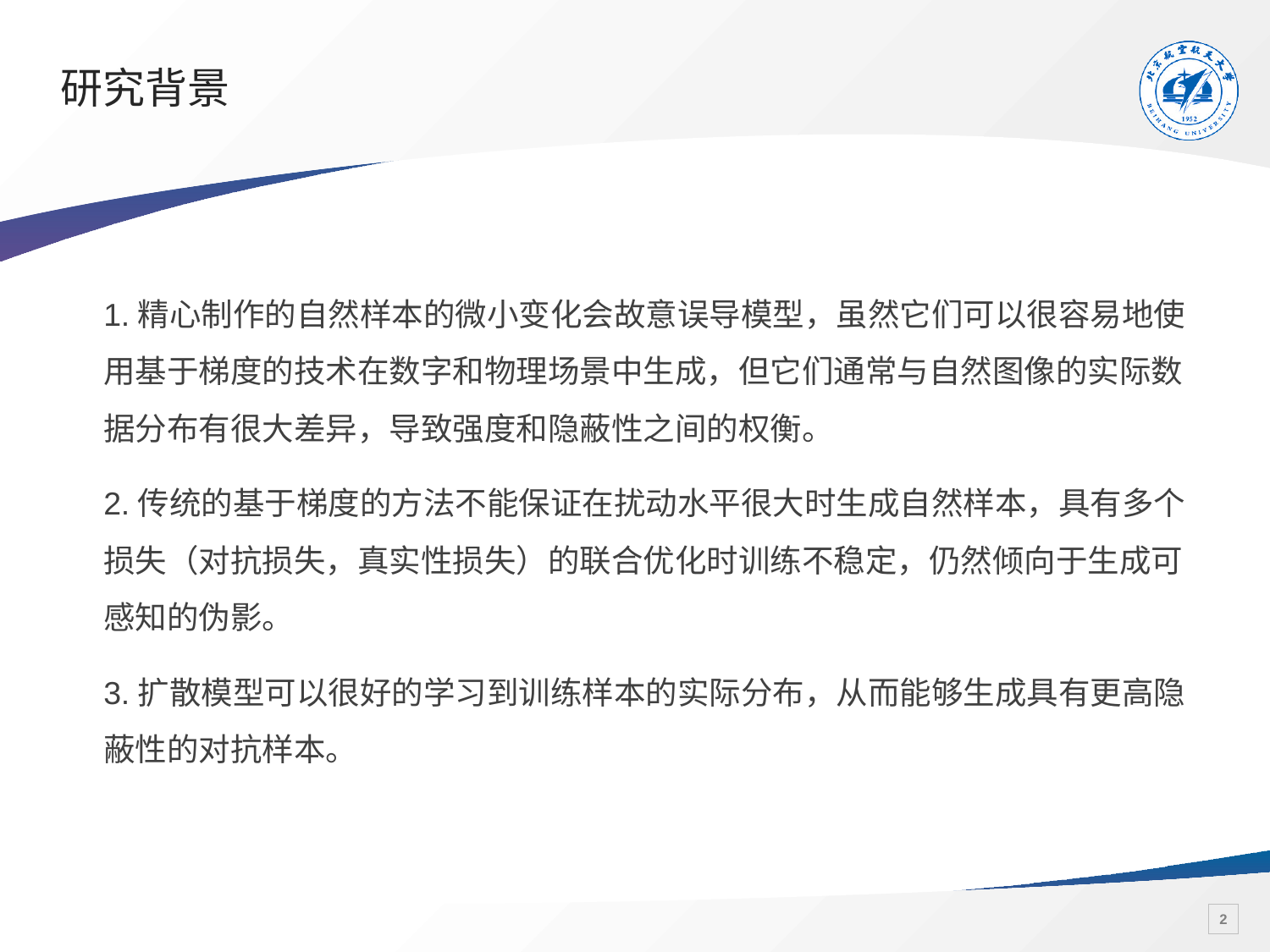

# 研究背景
1.精心制作的自然样本的微小变化会故意误导模型，虽然它们可以很容易地使用基于梯度的技术在数字和物理场景中生成，但它们通常与自然图像的实际数据分布有很大差异，导致强度和隐蔽性之间的权衡。
2.传统的基于梯度的方法不能保证在扰动水平很大时生成自然样本，具有多个损失（对抗损失，真实性损失）的联合优化时训练不稳定，仍然倾向于生成可感知的伪影。
3.扩散模型可以很好的学习到训练样本的实际分布，从而能够生成具有更高隐蔽性的对抗样本。